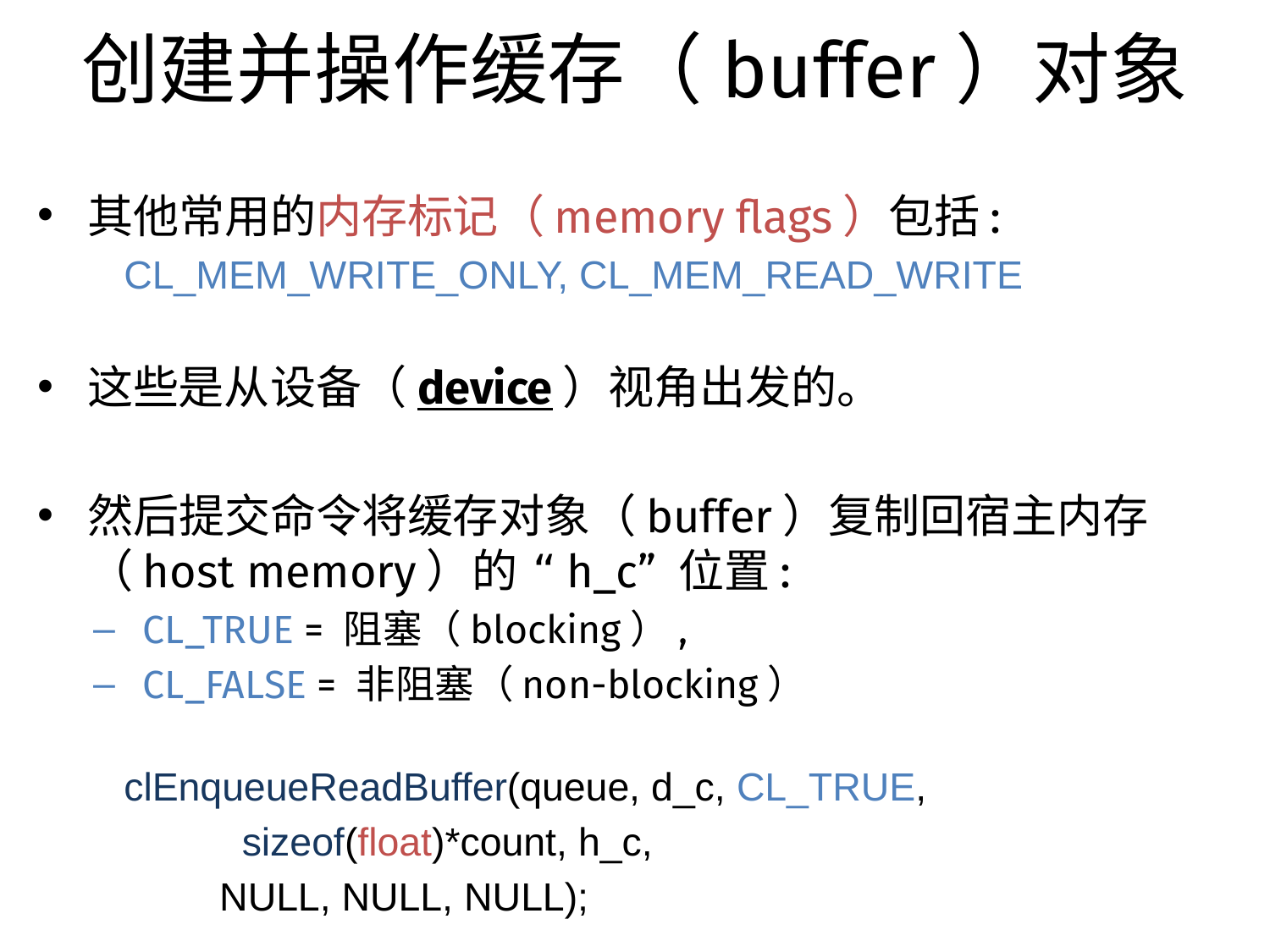

创建并操作缓存（buffer）对象

其他常用的内存标记（memory flags）包括:
CL_MEM_WRITE_ONLY, CL_MEM_READ_WRITE

这些是从设备（device）视角出发的。

然后提交命令将缓存对象（buffer）复制回宿主内存（host memory）的 “h_c” 位置:
CL_TRUE = 阻塞（blocking）,
CL_FALSE = 非阻塞（non-blocking）

clEnqueueReadBuffer(queue, d_c, CL_TRUE,
		sizeof(float)*count, h_c,
		NULL, NULL, NULL);